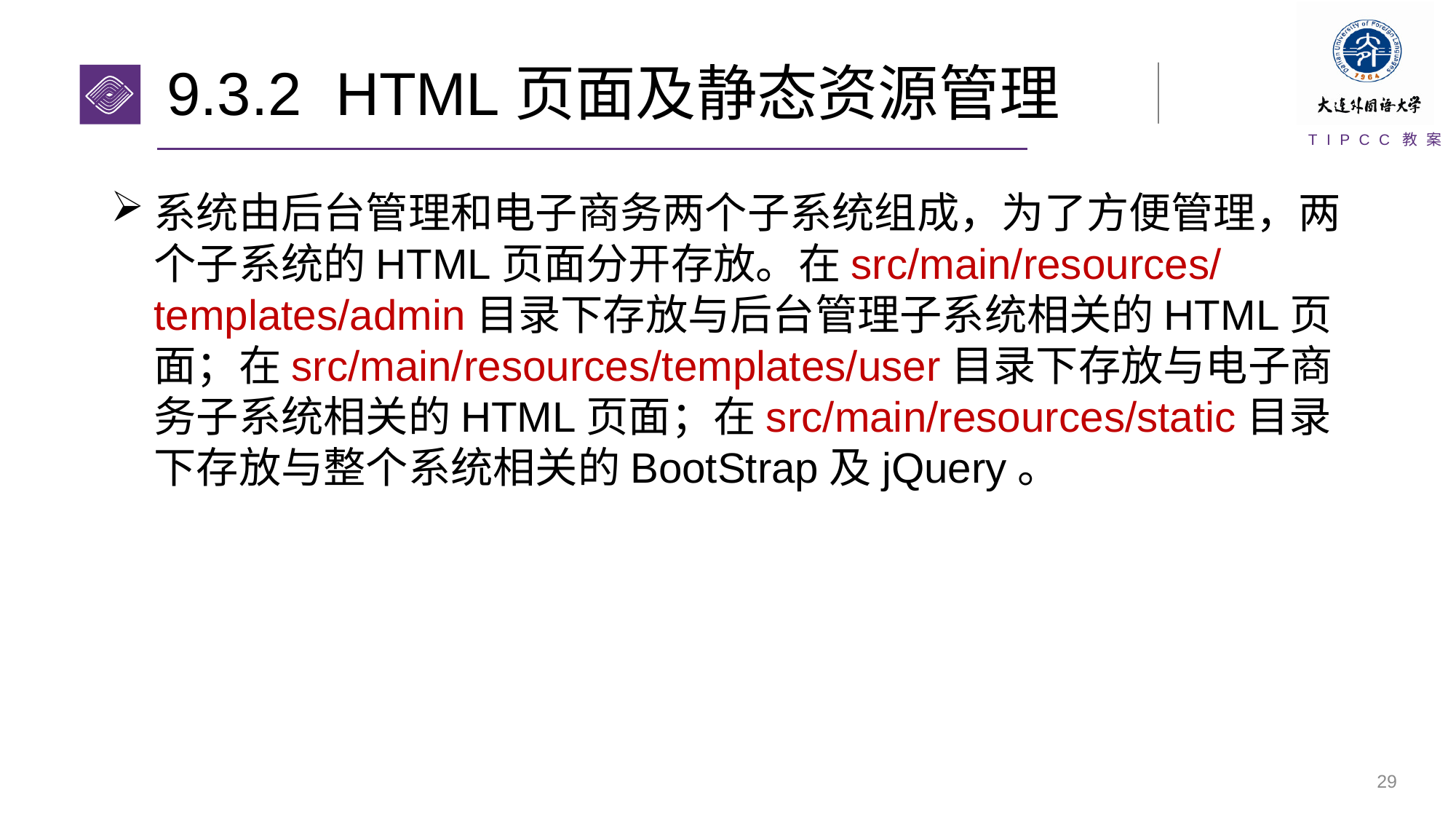

# 9.3.2  HTML页面及静态资源管理
系统由后台管理和电子商务两个子系统组成，为了方便管理，两个子系统的HTML页面分开存放。在src/main/resources/templates/admin目录下存放与后台管理子系统相关的HTML页面；在src/main/resources/templates/user目录下存放与电子商务子系统相关的HTML页面；在src/main/resources/static目录下存放与整个系统相关的BootStrap及jQuery。
29